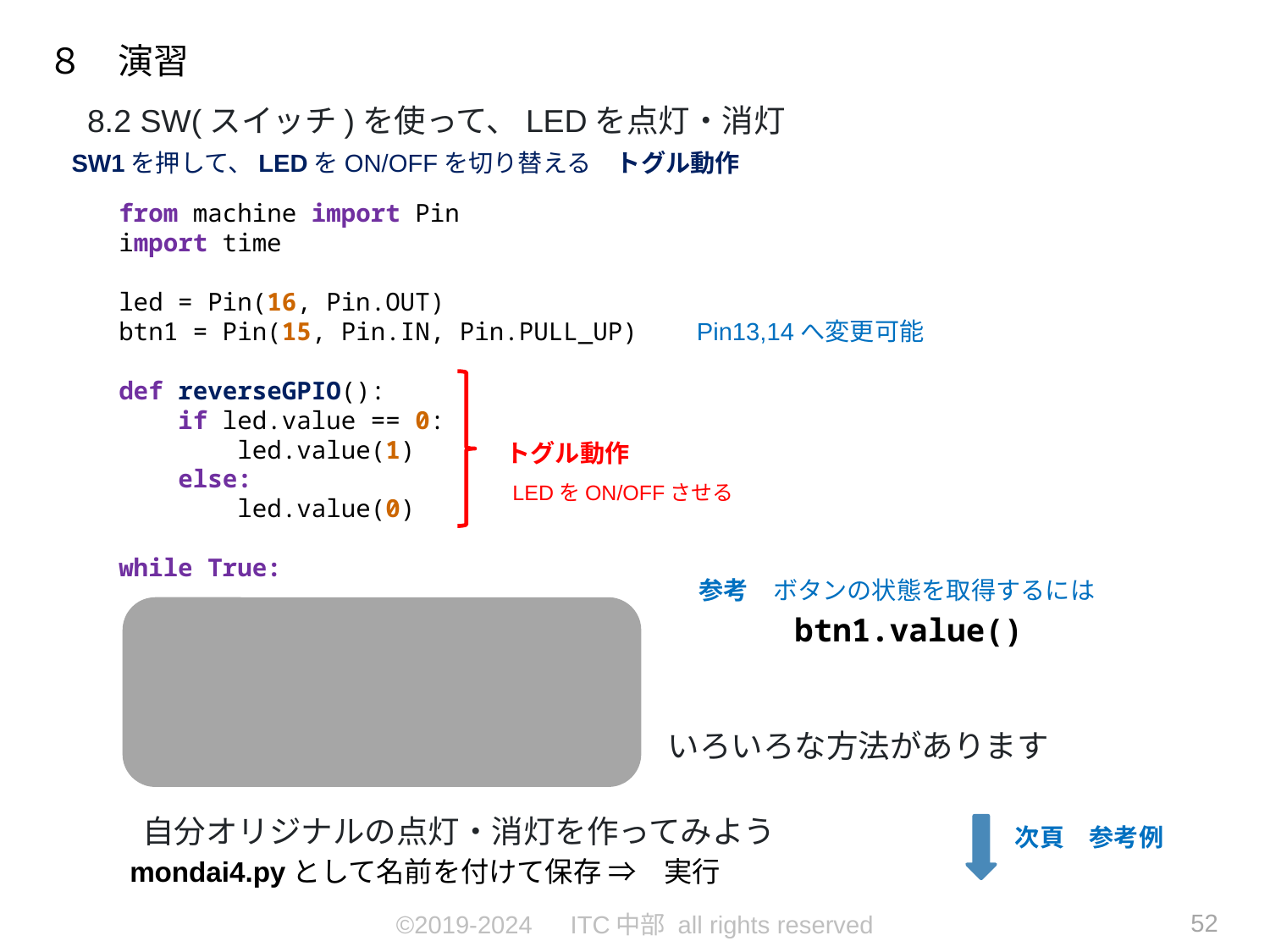

８　演習
8.2 SW(スイッチ)を使って、LEDを点灯・消灯
SW1を押して、LEDをON/OFFを切り替える　トグル動作
from machine import Pin
import time

led = Pin(16, Pin.OUT)
btn1 = Pin(15, Pin.IN, Pin.PULL_UP)

def reverseGPIO():
    if led.value == 0:
        led.value(1)
    else:
        led.value(0)

while True:

Pin13,14へ変更可能

トグル動作
LEDをON/OFFさせる
参考　ボタンの状態を取得するには

btn1.value()
いろいろな方法があります
自分オリジナルの点灯・消灯を作ってみよう

次頁　参考例
mondai4.pyとして名前を付けて保存 ⇒　実行